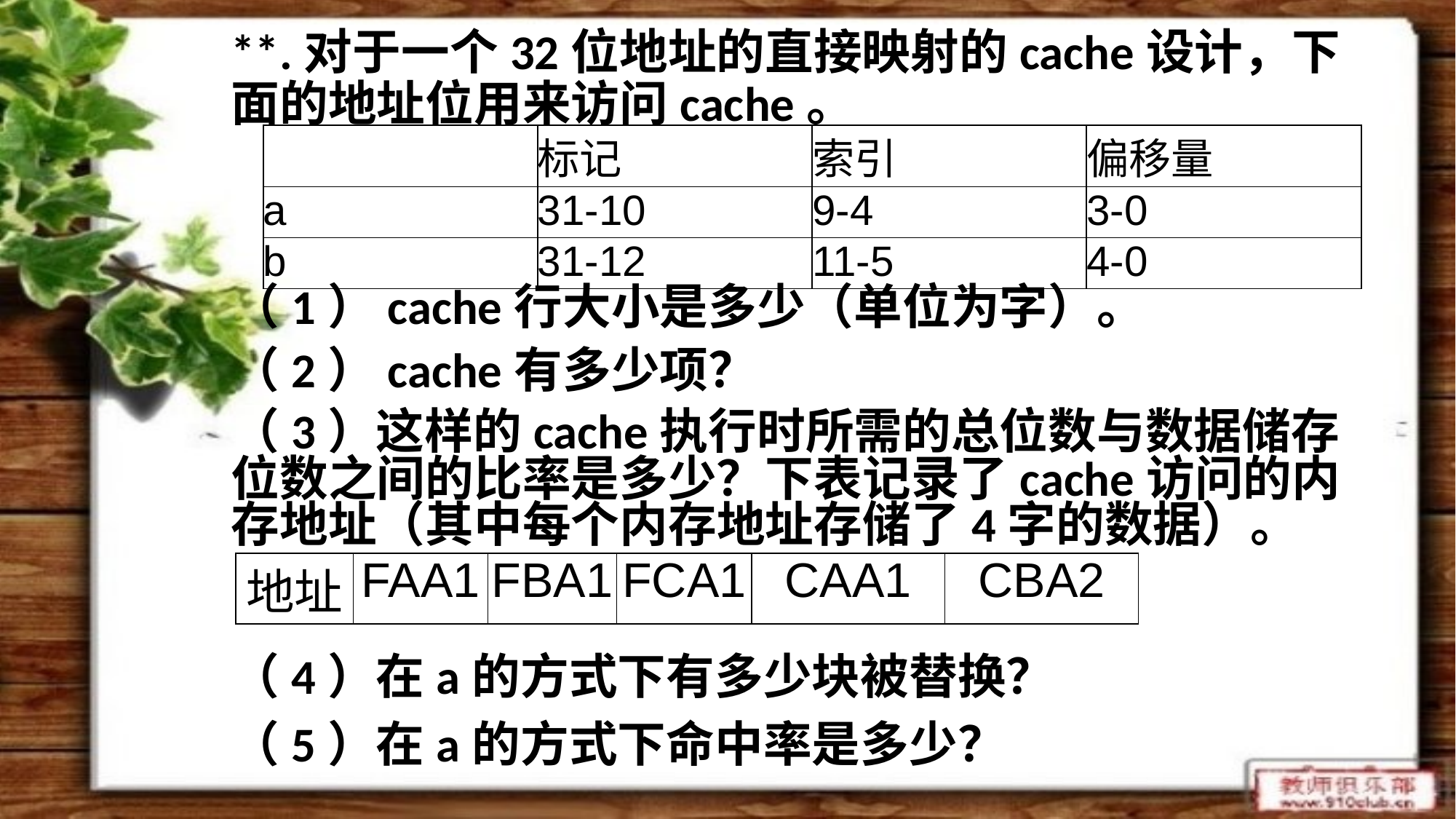

**.对于一个32位地址的直接映射的cache设计，下面的地址位用来访问cache。

（1）cache行大小是多少（单位为字）。
（2）cache有多少项？
（3）这样的cache执行时所需的总位数与数据储存位数之间的比率是多少？下表记录了cache访问的内存地址（其中每个内存地址存储了4字的数据）。

（4）在a的方式下有多少块被替换？
（5）在a的方式下命中率是多少？

|  | 标记 | 索引 | 偏移量 |
| --- | --- | --- | --- |
| a | 31-10 | 9-4 | 3-0 |
| b | 31-12 | 11-5 | 4-0 |
| 地址 | FAA1 | FBA1 | FCA1 | CAA1 | CBA2 |
| --- | --- | --- | --- | --- | --- |